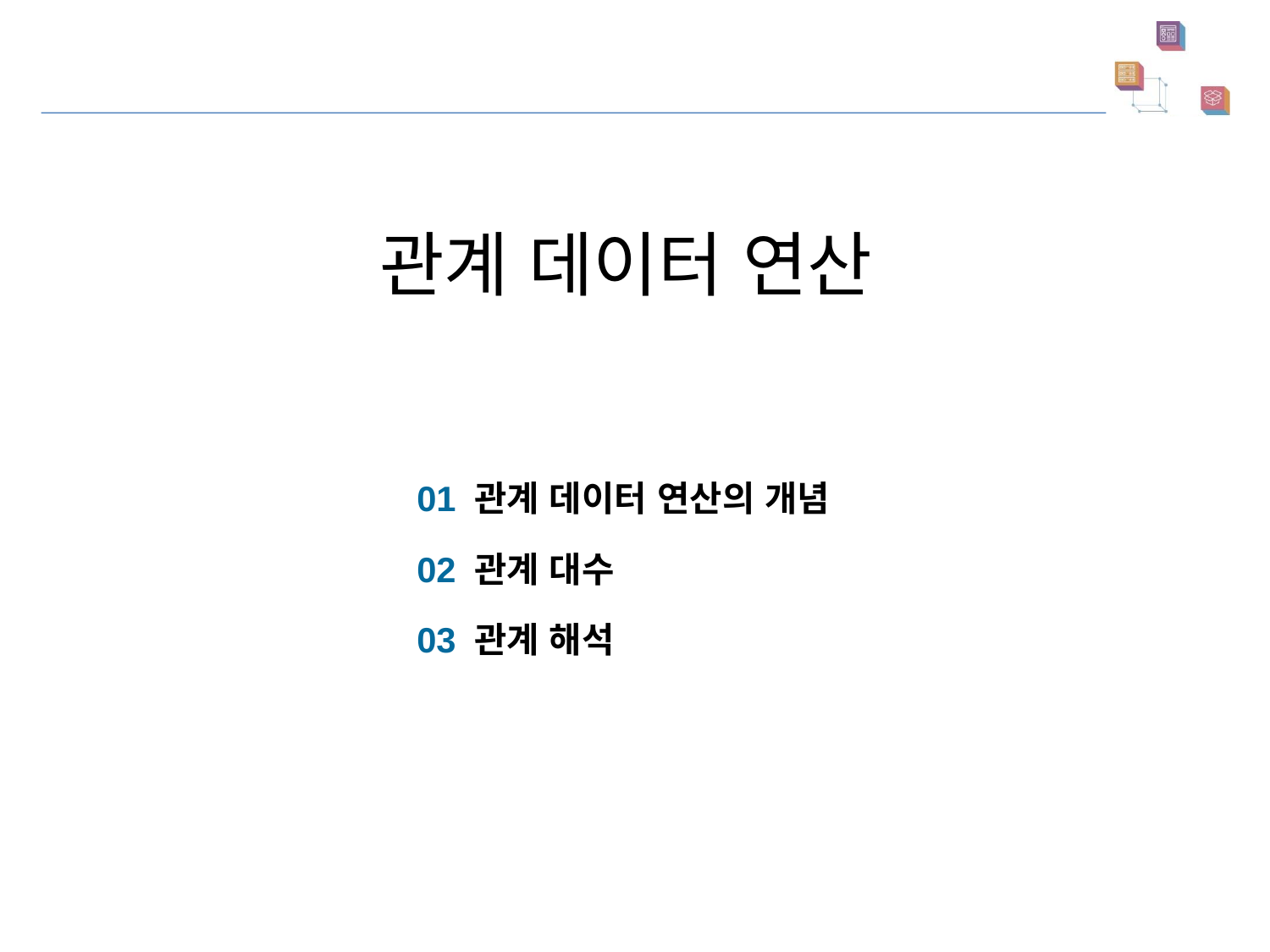

관계 데이터 연산

01 관계 데이터 연산의 개념
02 관계 대수
03 관계 해석